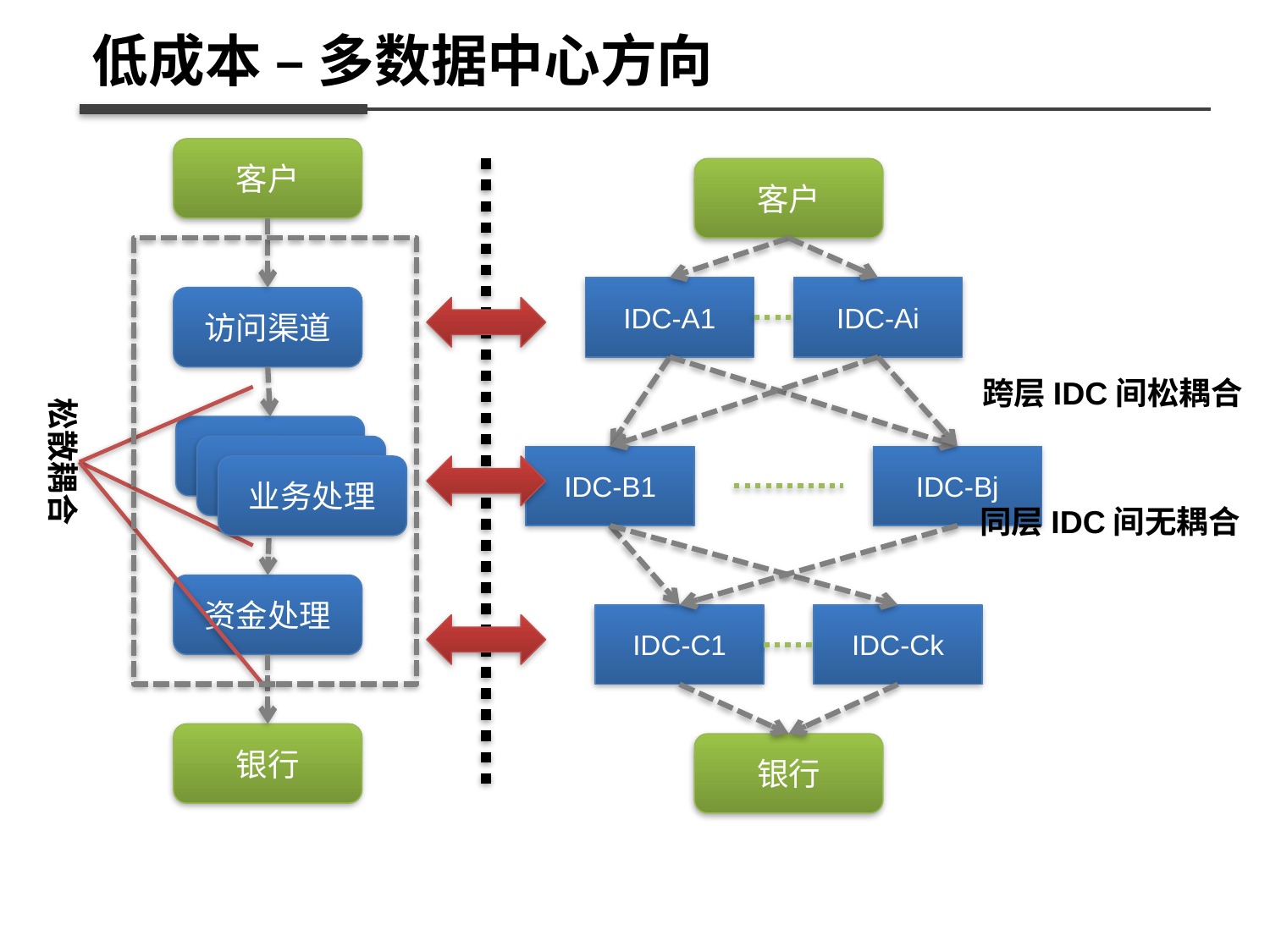

低成本 – 多数据中心方向
客户
客户

IDC-A1
IDC-Ai
访问渠道

跨层IDC间松耦合
松散耦合
业务处理
业务处理
IDC-B1
IDC-Bj
业务处理

同层IDC间无耦合
资金处理
IDC-C1
IDC-Ck

银行
银行